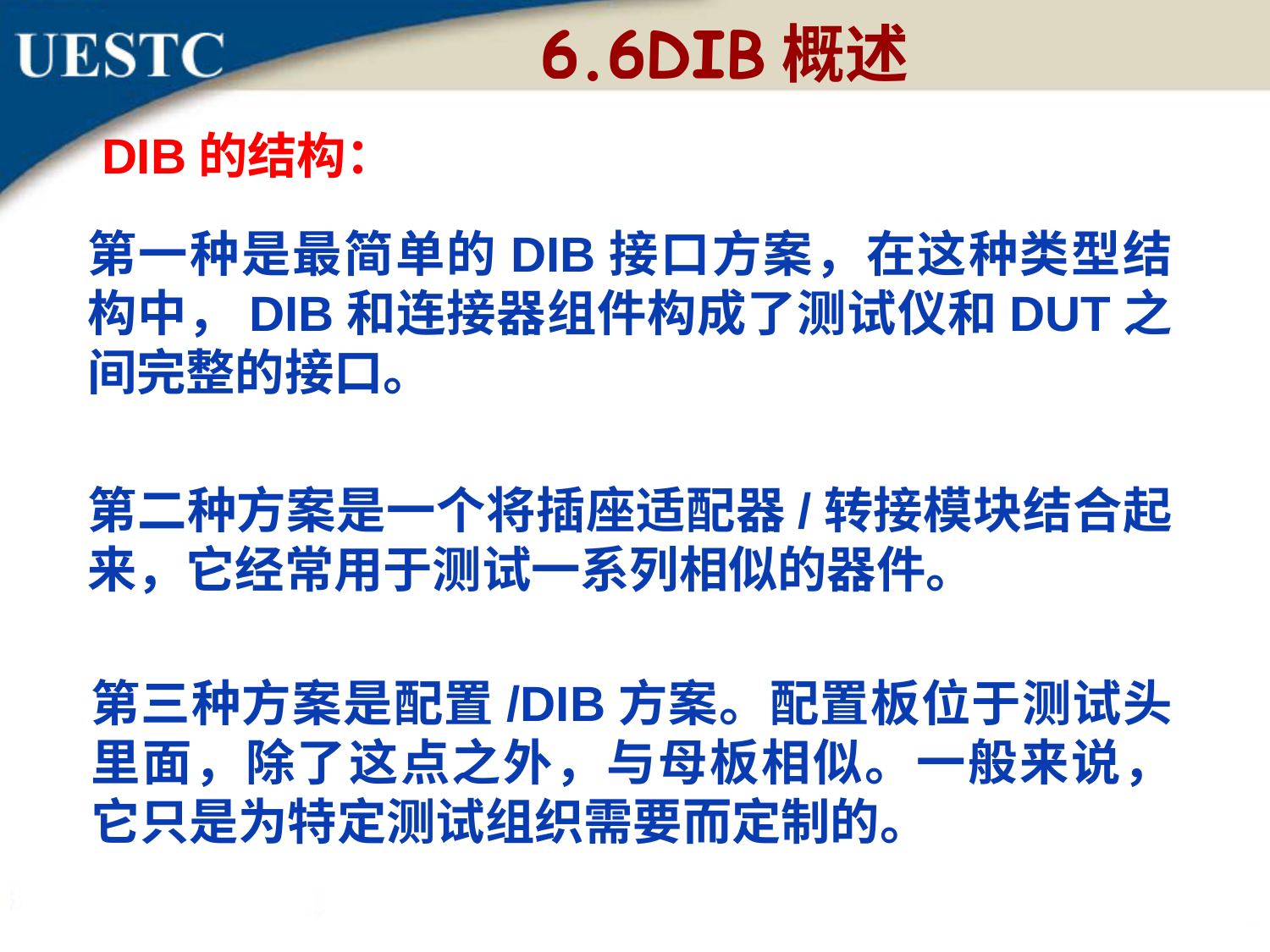

6.6DIB概述
DIB的结构：
第一种是最简单的DIB接口方案，在这种类型结构中，DIB和连接器组件构成了测试仪和DUT之间完整的接口。
第二种方案是一个将插座适配器/转接模块结合起来，它经常用于测试一系列相似的器件。
第三种方案是配置/DIB方案。配置板位于测试头里面，除了这点之外，与母板相似。一般来说，它只是为特定测试组织需要而定制的。